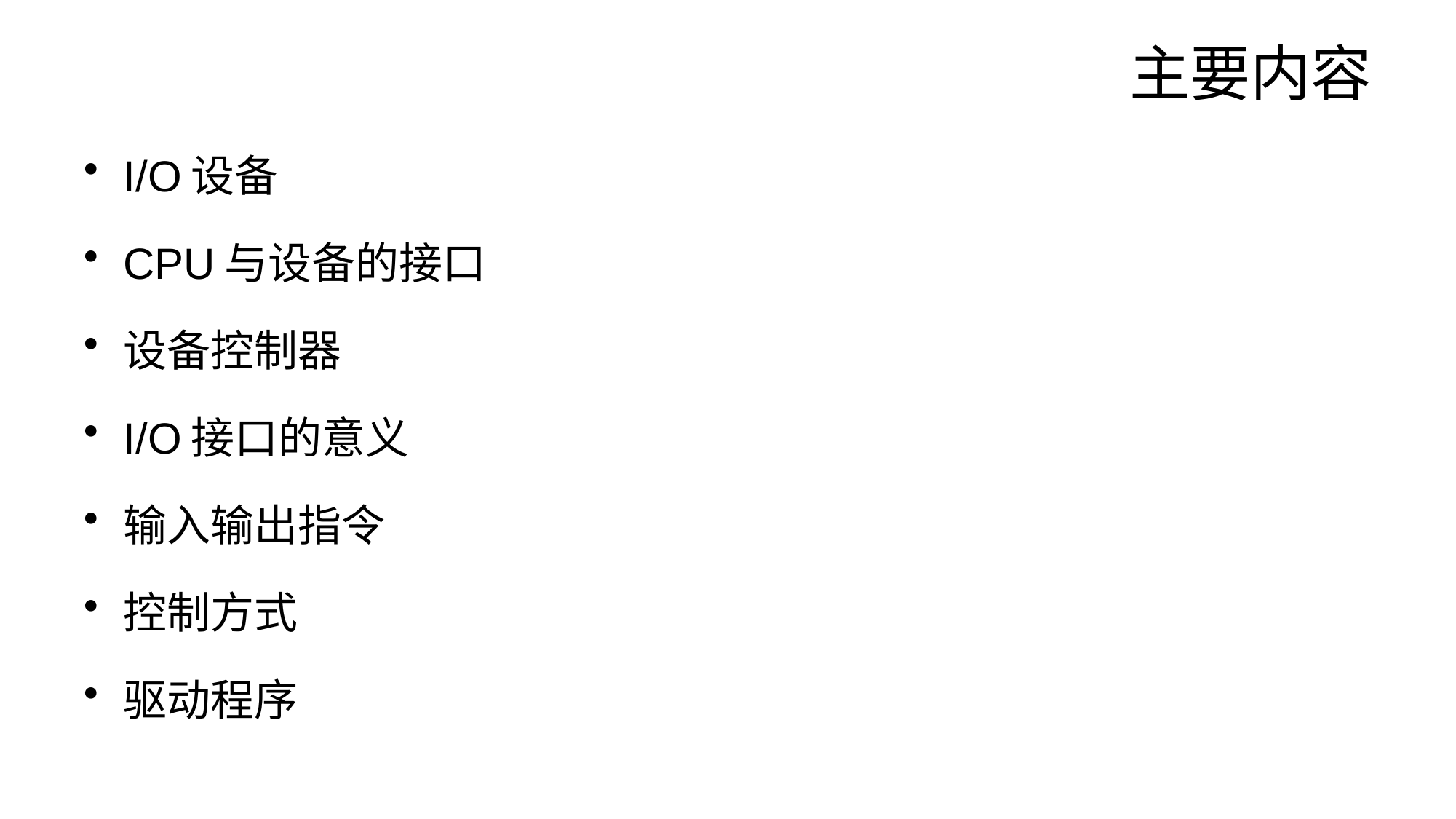

# 主要内容
I/O设备
CPU与设备的接口
设备控制器
I/O接口的意义
输入输出指令
控制方式
驱动程序